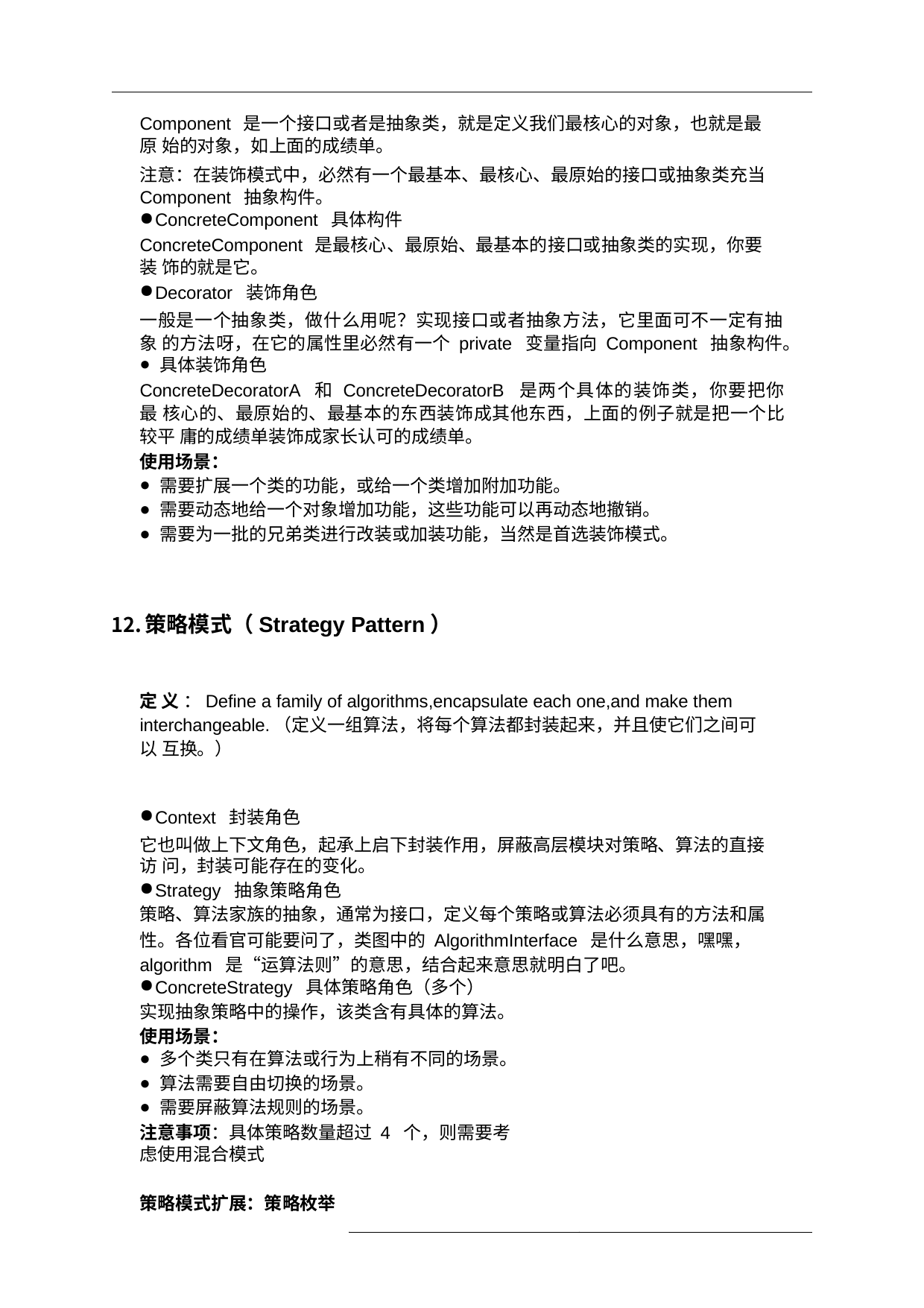

Component 是一个接口或者是抽象类，就是定义我们最核心的对象，也就是最原 始的对象，如上面的成绩单。
注意：在装饰模式中，必然有一个最基本、最核心、最原始的接口或抽象类充当
Component 抽象构件。
ConcreteComponent 具体构件
ConcreteComponent 是最核心、最原始、最基本的接口或抽象类的实现，你要装 饰的就是它。
Decorator 装饰角色
一般是一个抽象类，做什么用呢？实现接口或者抽象方法，它里面可不一定有抽象 的方法呀，在它的属性里必然有一个 private 变量指向 Component 抽象构件。
具体装饰角色
ConcreteDecoratorA 和 ConcreteDecoratorB 是两个具体的装饰类，你要把你最 核心的、最原始的、最基本的东西装饰成其他东西，上面的例子就是把一个比较平 庸的成绩单装饰成家长认可的成绩单。
使用场景：
需要扩展一个类的功能，或给一个类增加附加功能。
需要动态地给一个对象增加功能，这些功能可以再动态地撤销。
需要为一批的兄弟类进行改装或加装功能，当然是首选装饰模式。
策略模式（Strategy Pattern）

定 义 ：Define a family of algorithms,encapsulate each one,and make them  interchangeable.（定义一组算法，将每个算法都封装起来，并且使它们之间可以 互换。）

Context 封装角色
它也叫做上下文角色，起承上启下封装作用，屏蔽高层模块对策略、算法的直接访 问，封装可能存在的变化。
Strategy 抽象策略角色
策略、算法家族的抽象，通常为接口，定义每个策略或算法必须具有的方法和属
性。各位看官可能要问了，类图中的 AlgorithmInterface 是什么意思，嘿嘿，
algorithm 是“运算法则”的意思，结合起来意思就明白了吧。
ConcreteStrategy 具体策略角色（多个）
实现抽象策略中的操作，该类含有具体的算法。 使用场景：
多个类只有在算法或行为上稍有不同的场景。
算法需要自由切换的场景。
需要屏蔽算法规则的场景。
注意事项：具体策略数量超过 4 个，则需要考虑使用混合模式

策略模式扩展：策略枚举